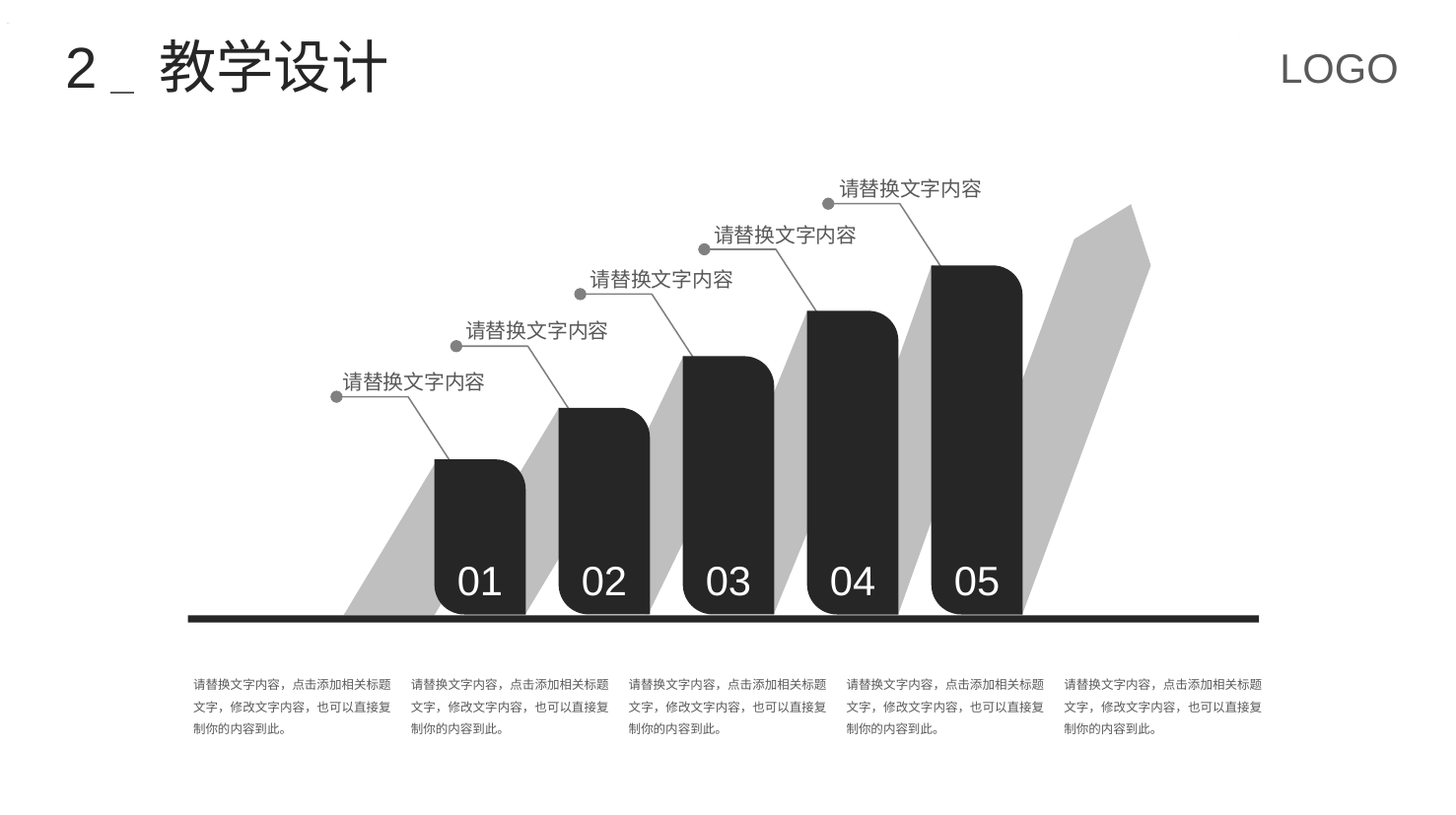

2   教学设计
LOGO
请替换文字内容

请替换文字内容

请替换文字内容

05

04

请替换文字内容

03

请替换文字内容

02
01

请替换文字内容，点击添加相关标题文字，修改文字内容，也可以直接复制你的内容到此。
请替换文字内容，点击添加相关标题文字，修改文字内容，也可以直接复制你的内容到此。
请替换文字内容，点击添加相关标题文字，修改文字内容，也可以直接复制你的内容到此。
请替换文字内容，点击添加相关标题文字，修改文字内容，也可以直接复制你的内容到此。
请替换文字内容，点击添加相关标题文字，修改文字内容，也可以直接复制你的内容到此。